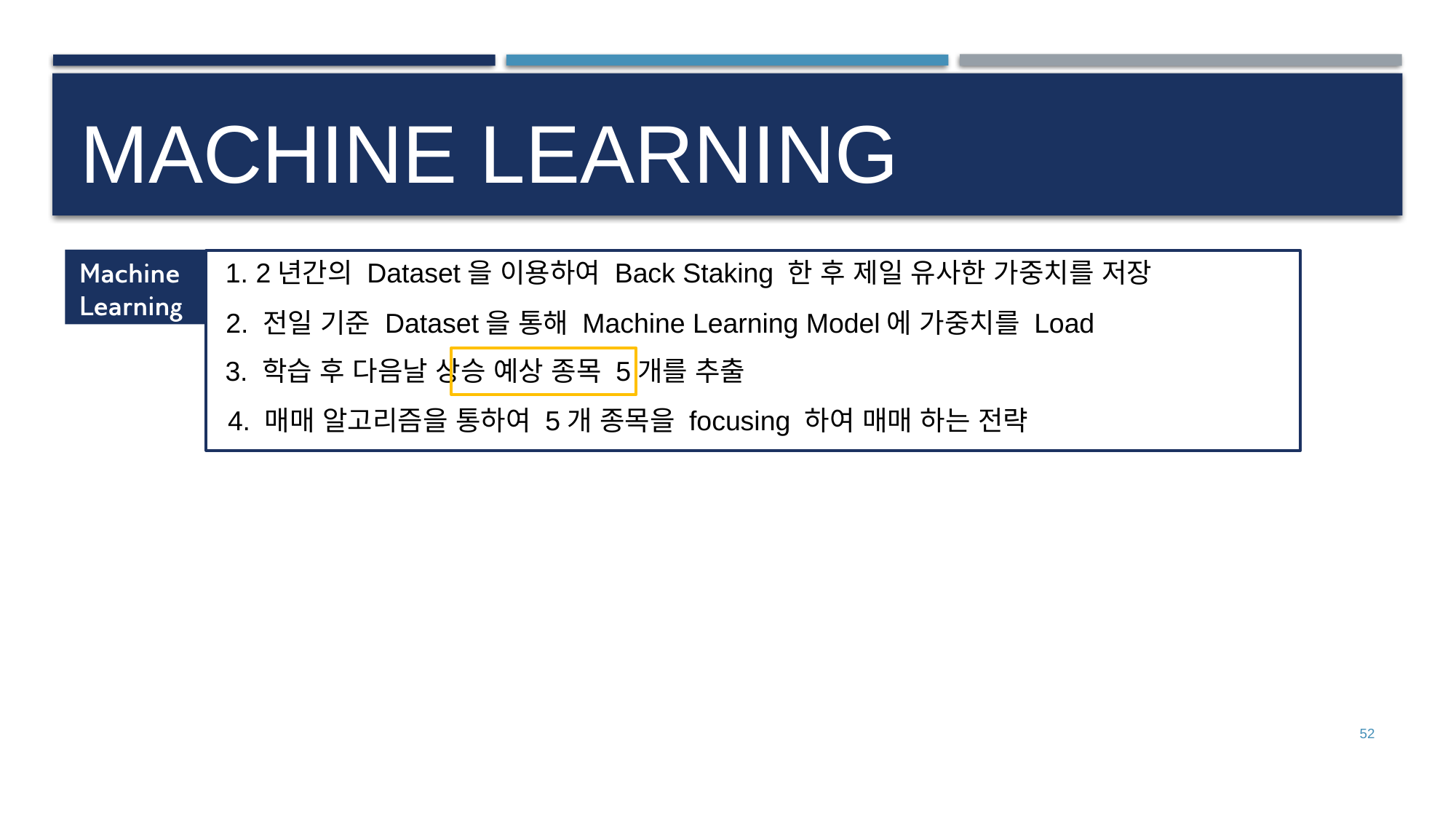

# Machine Learning

Machine
Learning

1. 2년간의 Dataset을 이용하여 Back Staking 한 후 제일 유사한 가중치를 저장
2. 전일 기준 Dataset을 통해 Machine Learning Model에 가중치를 Load

3. 학습 후 다음날 상승 예상 종목 5개를 추출

4. 매매 알고리즘을 통하여 5개 종목을 focusing 하여 매매 하는 전략
52